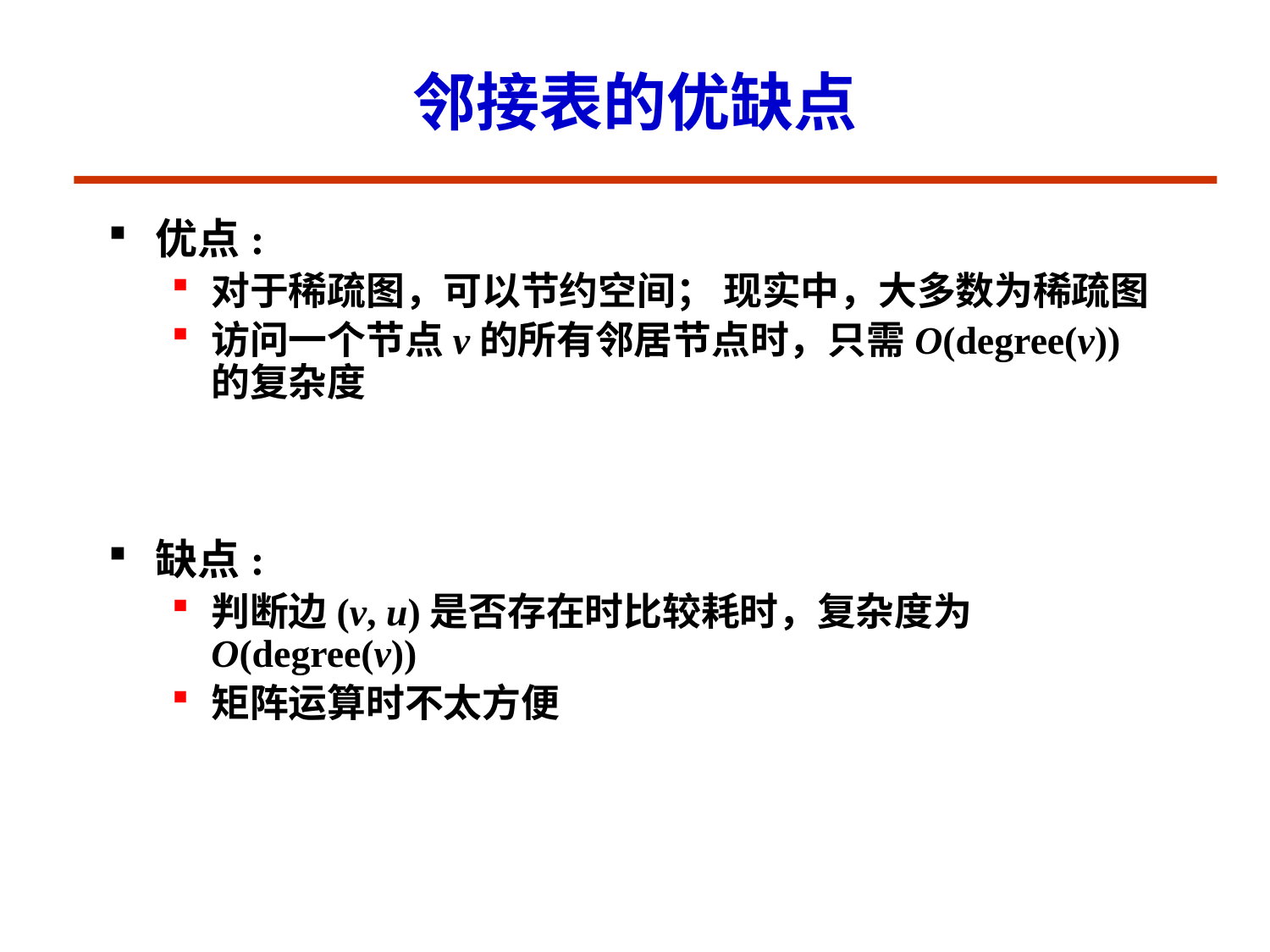

# 邻接表的优缺点
优点:
对于稀疏图，可以节约空间； 现实中，大多数为稀疏图
访问一个节点v的所有邻居节点时，只需O(degree(v))的复杂度

缺点:
判断边(v, u)是否存在时比较耗时，复杂度为O(degree(v))
矩阵运算时不太方便